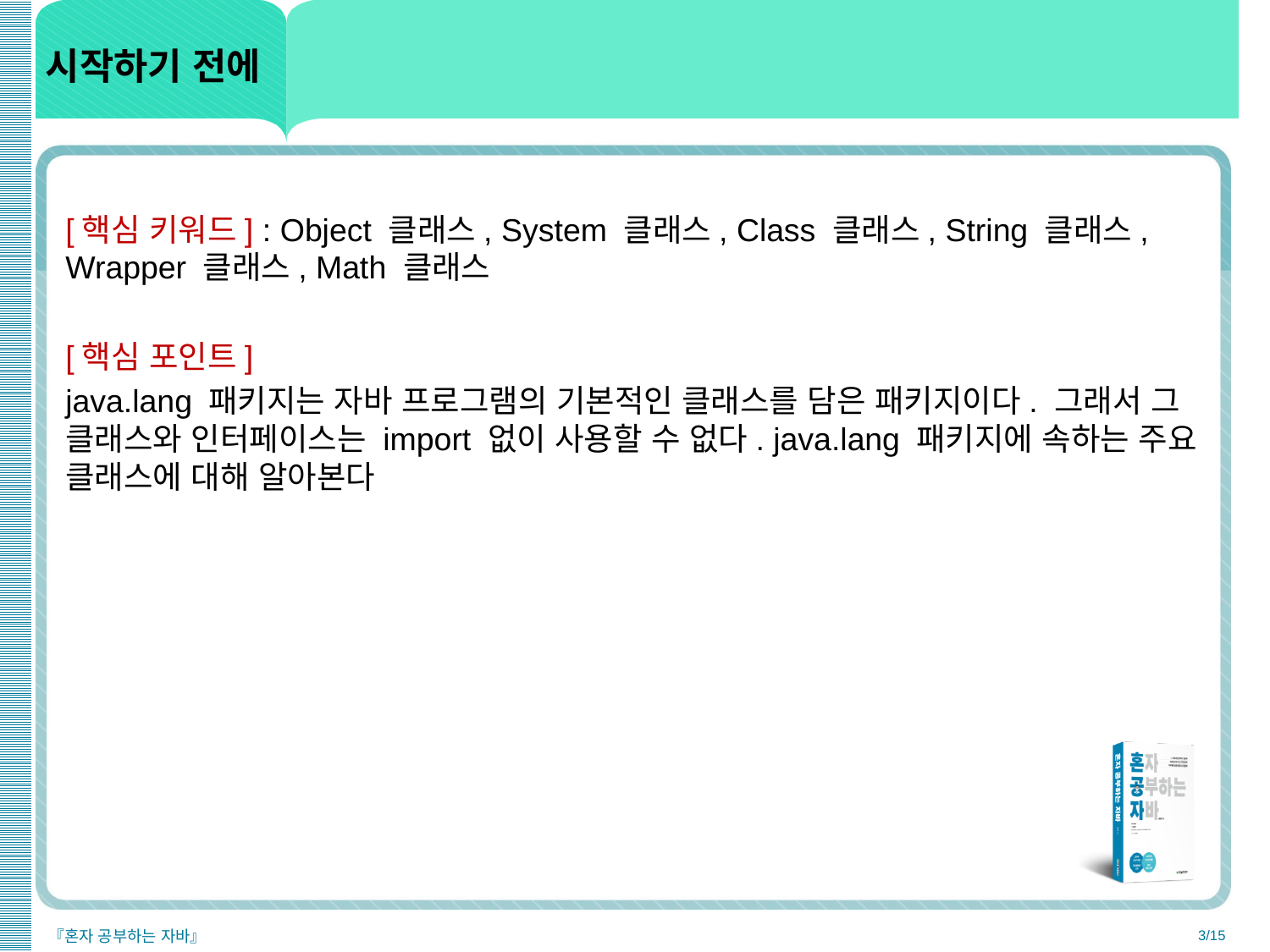

# 시작하기 전에

[핵심 키워드] : Object 클래스, System 클래스, Class 클래스, String 클래스, Wrapper 클래스, Math 클래스

[핵심 포인트]
java.lang 패키지는 자바 프로그램의 기본적인 클래스를 담은 패키지이다. 그래서 그 클래스와 인터페이스는 import 없이 사용할 수 없다. java.lang 패키지에 속하는 주요 클래스에 대해 알아본다